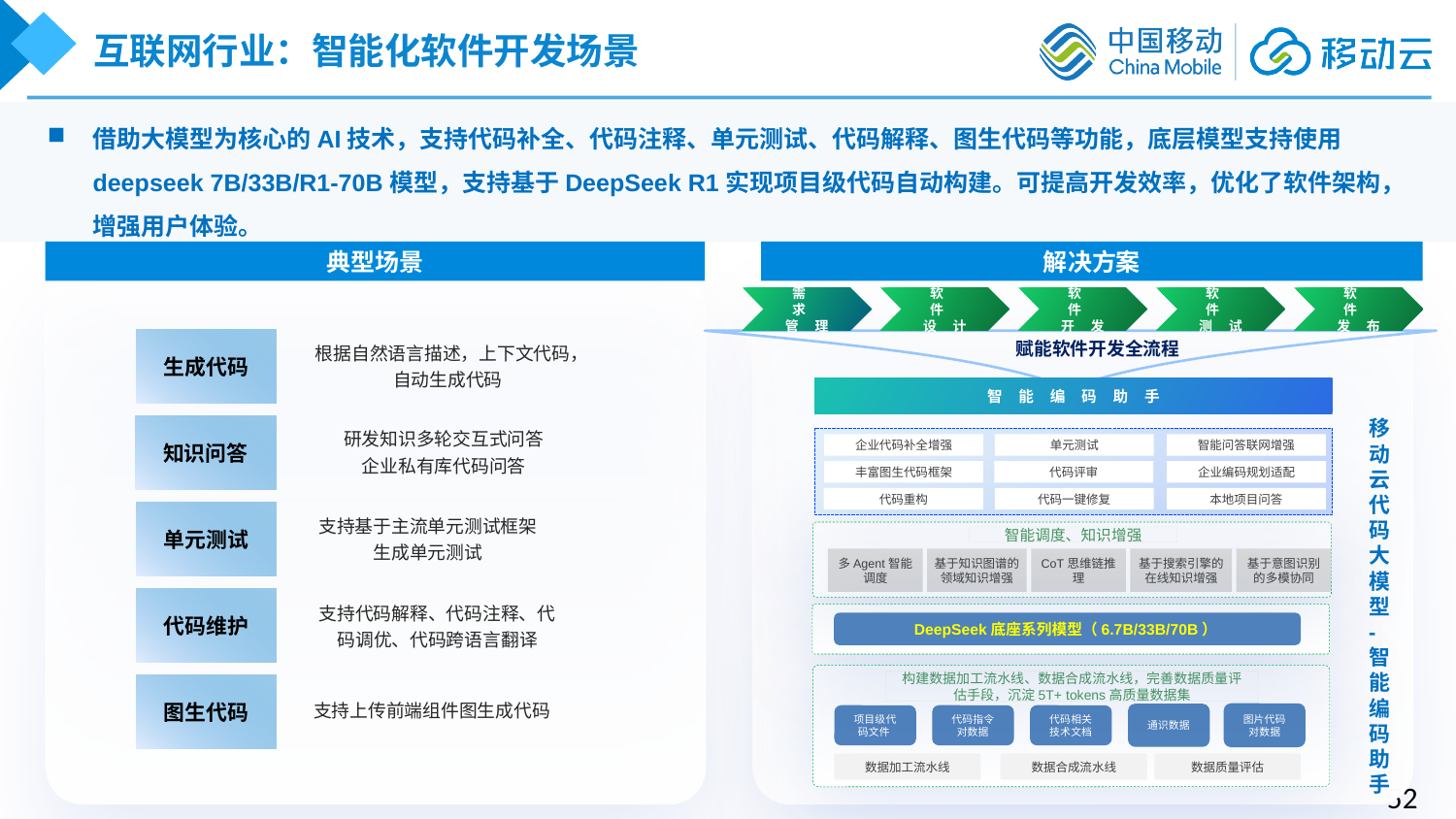

互联网行业：智能化软件开发场景
借助大模型为核心的AI技术，支持代码补全、代码注释、单元测试、代码解释、图生代码等功能，底层模型支持使用deepseek 7B/33B/R1-70B模型，支持基于DeepSeek R1实现项目级代码自动构建。可提高开发效率，优化了软件架构，增强用户体验。
典型场景
解决方案

需求管理
软件设计
软件开发
软件测试
软件发布
生成代码
根据自然语言描述，上下文代码，自动生成代码

赋能软件开发全流程
智能编码助手
移动云代码大模型-智能编码助手
知识问答
研发知识多轮交互式问答
企业私有库代码问答

企业代码补全增强
单元测试
智能问答联网增强
丰富图生代码框架
代码评审
企业编码规划适配
代码重构
代码一键修复
本地项目问答
单元测试
支持基于主流单元测试框架生成单元测试

智能调度、知识增强
多Agent智能调度
基于知识图谱的领域知识增强
CoT思维链推理
基于搜索引擎的在线知识增强
基于意图识别的多模协同
代码维护
支持代码解释、代码注释、代码调优、代码跨语言翻译

DeepSeek底座系列模型（6.7B/33B/70B）

构建数据加工流水线、数据合成流水线，完善数据质量评估手段，沉淀5T+ tokens高质量数据集
图片代码对数据
通识数据
项目级代码文件
代码指令对数据
代码相关技术文档
数据加工流水线
数据合成流水线
数据质量评估
图生代码
支持上传前端组件图生成代码